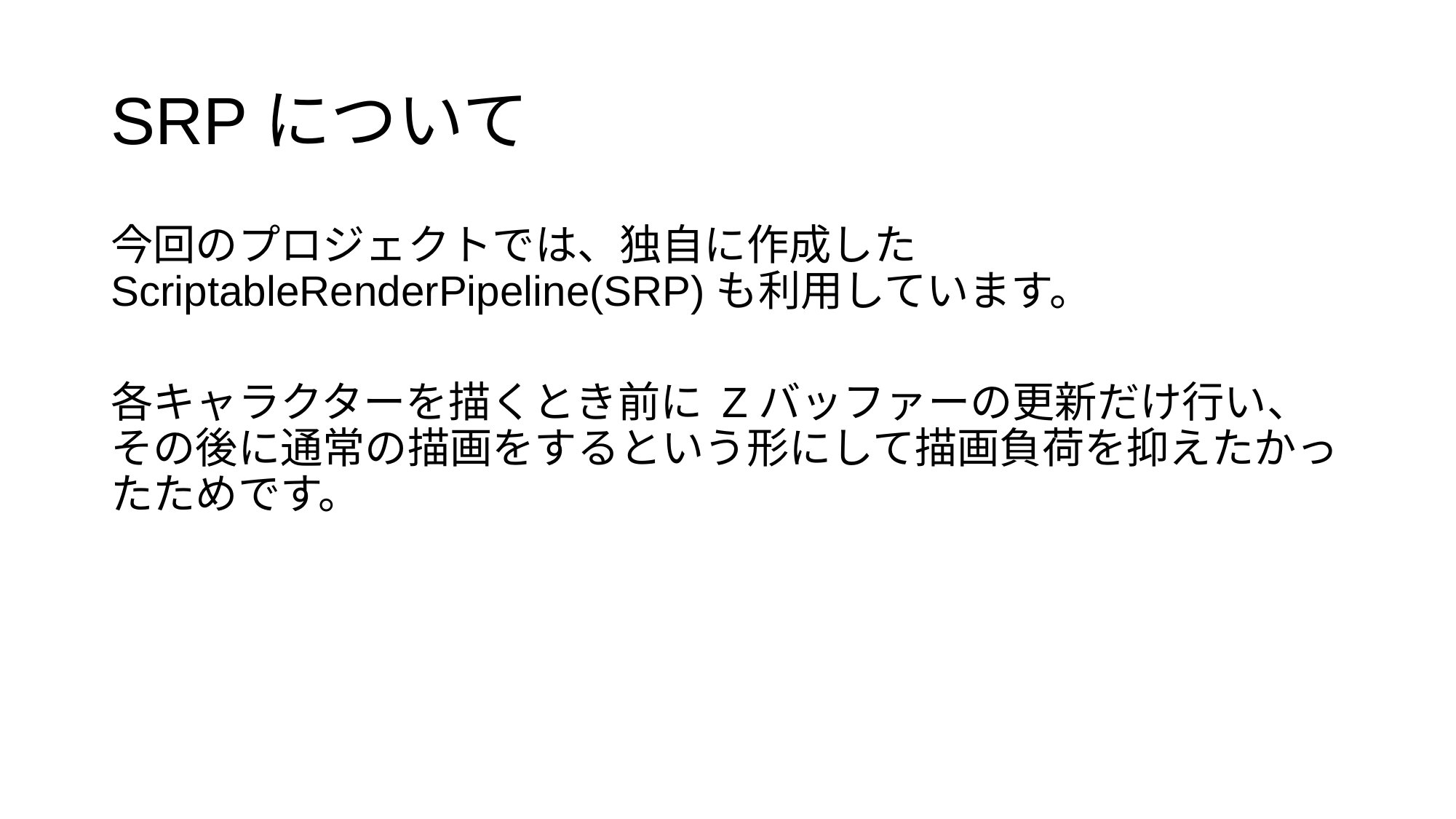

# SRPについて
今回のプロジェクトでは、独自に作成したScriptableRenderPipeline(SRP)も利用しています。
各キャラクターを描くとき前に Zバッファーの更新だけ行い、その後に通常の描画をするという形にして描画負荷を抑えたかったためです。